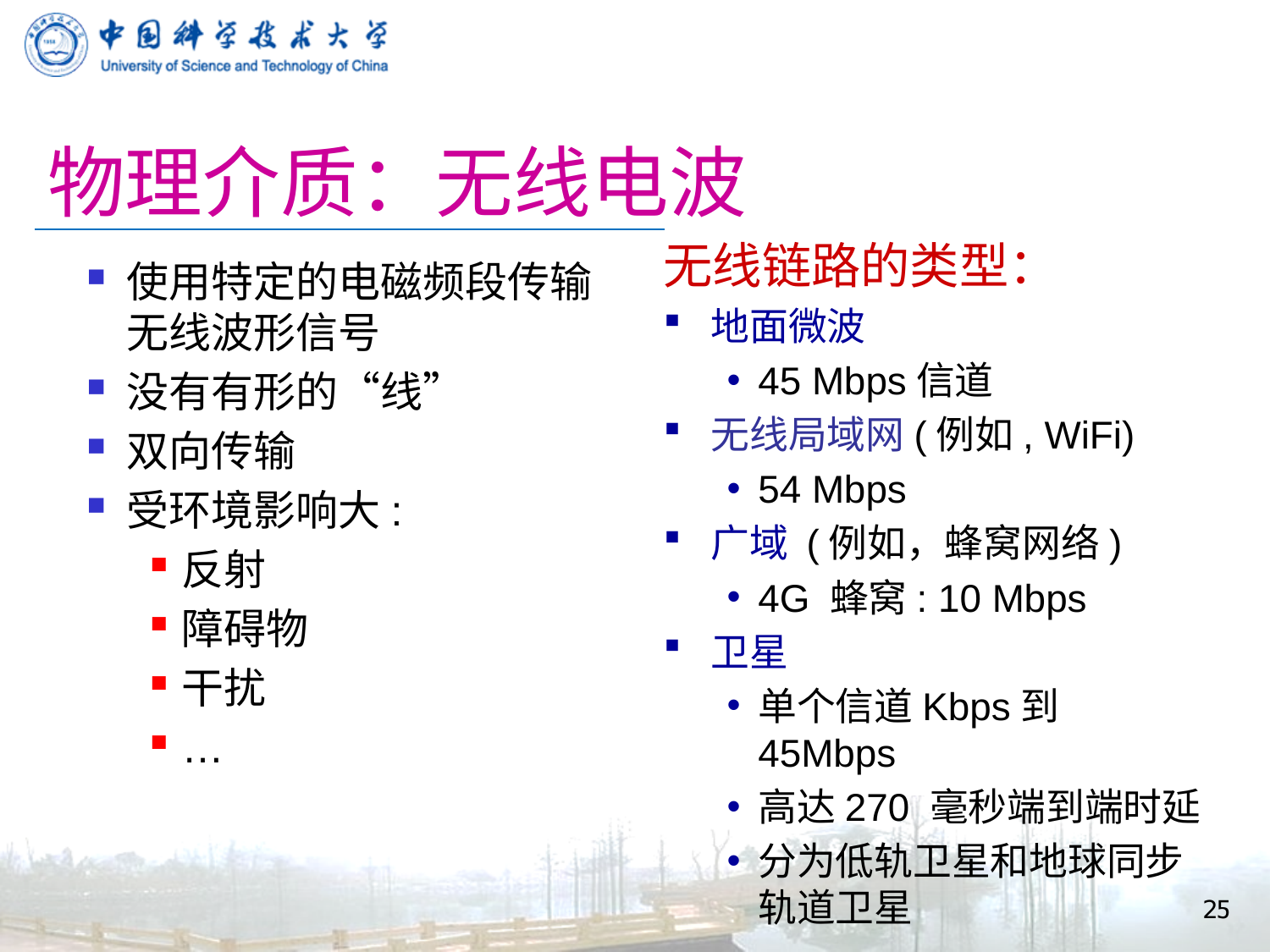

# 物理介质：无线电波
无线链路的类型：
地面微波
45 Mbps信道
无线局域网(例如, WiFi)
54 Mbps
广域 (例如，蜂窝网络)
4G 蜂窝: 10 Mbps
卫星
单个信道Kbps到45Mbps
高达270 毫秒端到端时延
分为低轨卫星和地球同步轨道卫星
使用特定的电磁频段传输无线波形信号
没有有形的“线”
双向传输
受环境影响大:
反射
障碍物
干扰
…
25